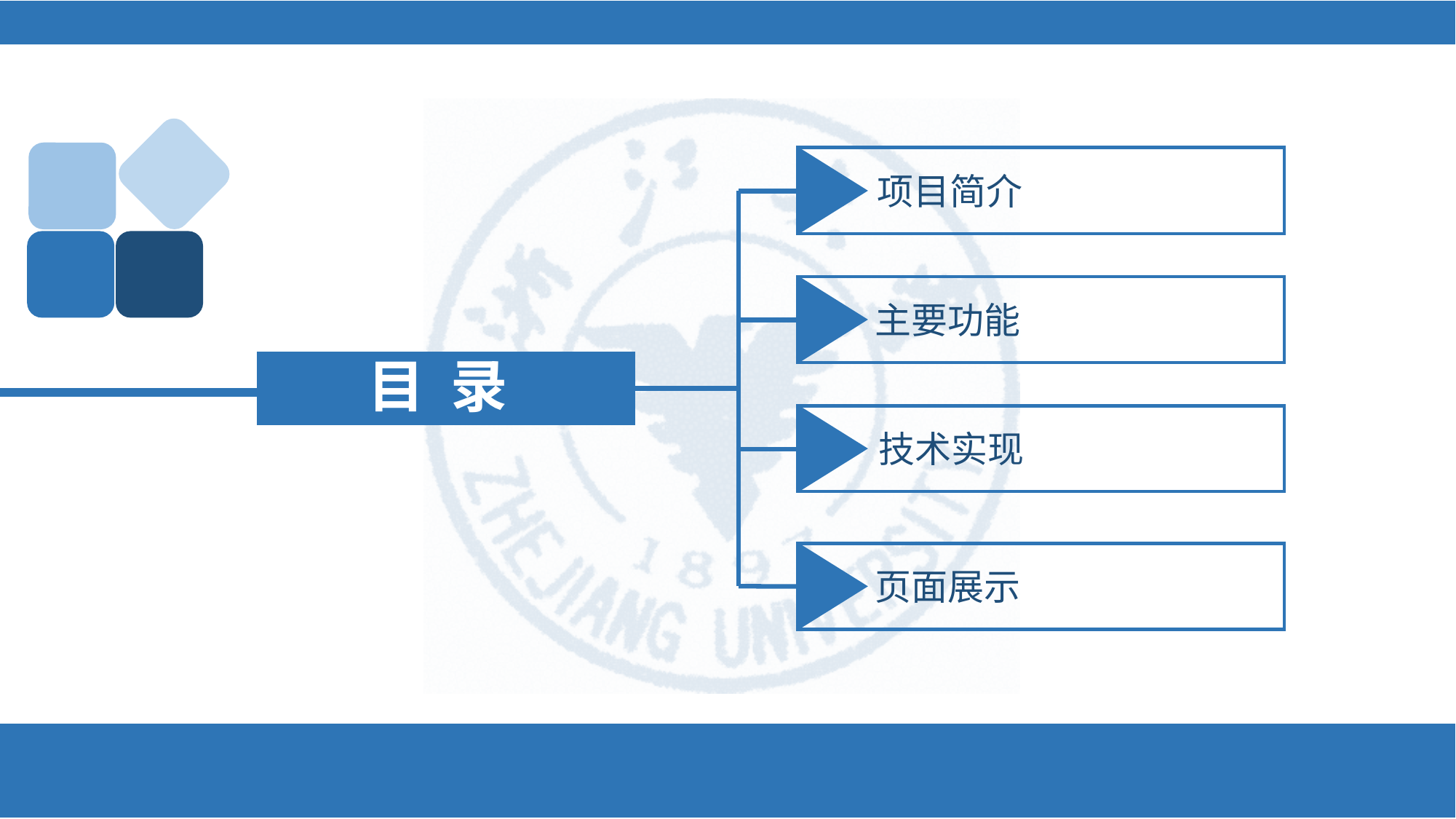

项目简介

主要功能

# 目  录
技术实现
页面展示